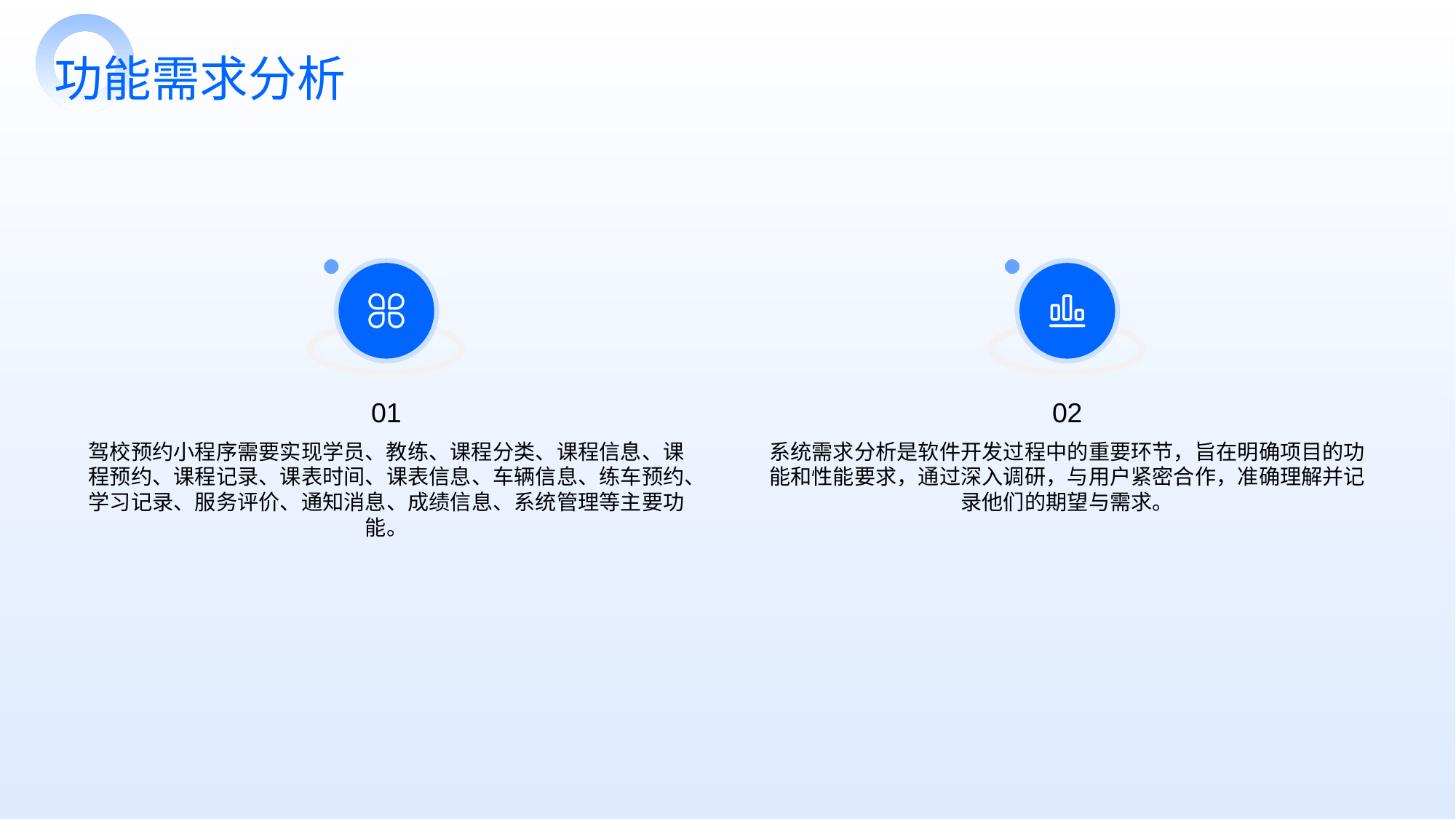

功能需求分析

01
02
驾校预约小程序需要实现学员、教练、课程分类、课程信息、课程预约、课程记录、课表时间、课表信息、车辆信息、练车预约、学习记录、服务评价、通知消息、成绩信息、系统管理等主要功能。
系统需求分析是软件开发过程中的重要环节，旨在明确项目的功能和性能要求，通过深入调研，与用户紧密合作，准确理解并记录他们的期望与需求。